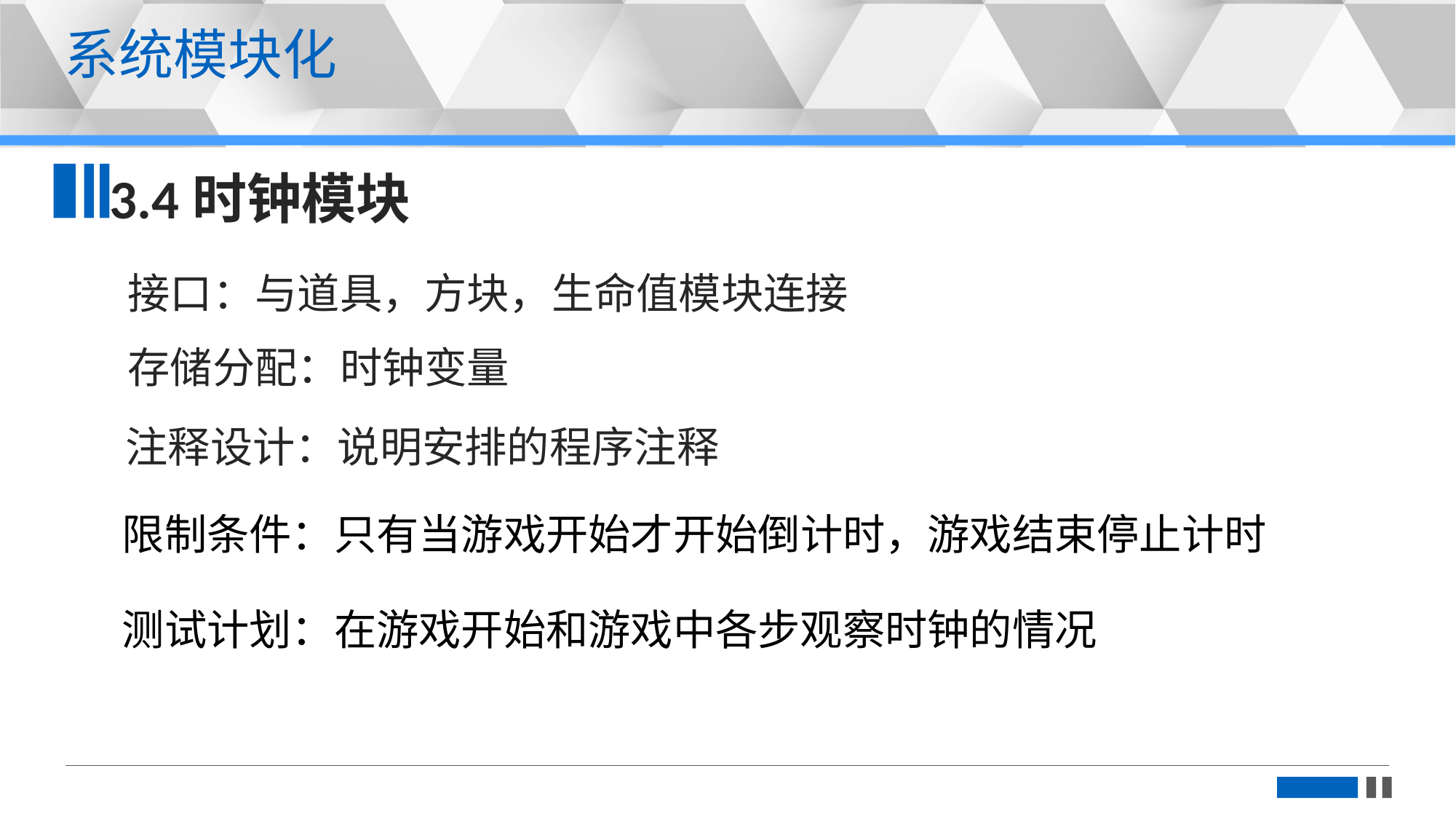

更多精品PPT模板下载：https://shop162430736.taobao.com
系统模块化

3.4时钟模块
接口：与道具，方块，生命值模块连接
存储分配：时钟变量
注释设计：说明安排的程序注释
限制条件：只有当游戏开始才开始倒计时，游戏结束停止计时
测试计划：在游戏开始和游戏中各步观察时钟的情况
32